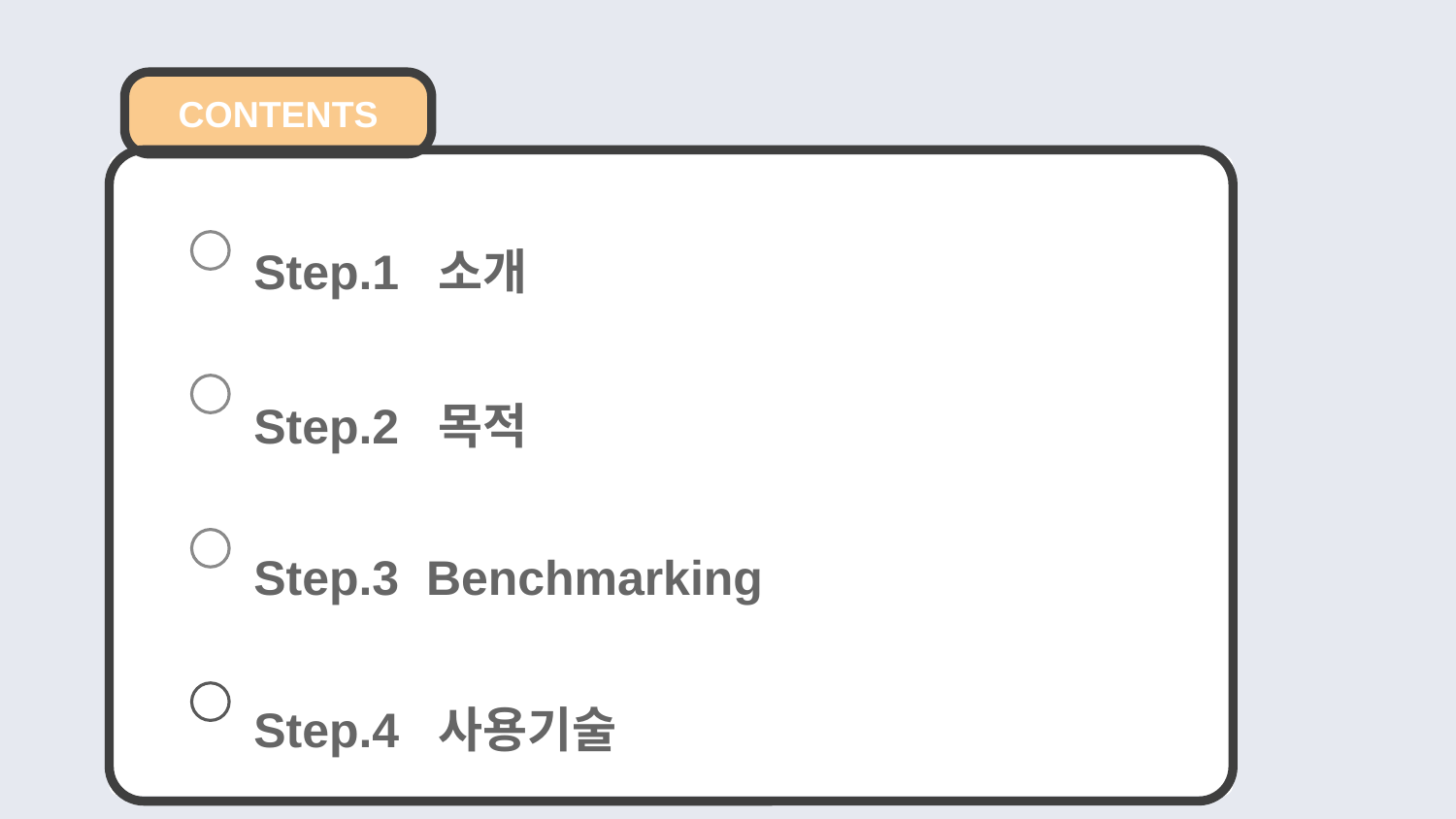

CONTENTS

Step.1  소개

Step.2  목적

Step.3  Benchmarking

Step.4  사용기술
+